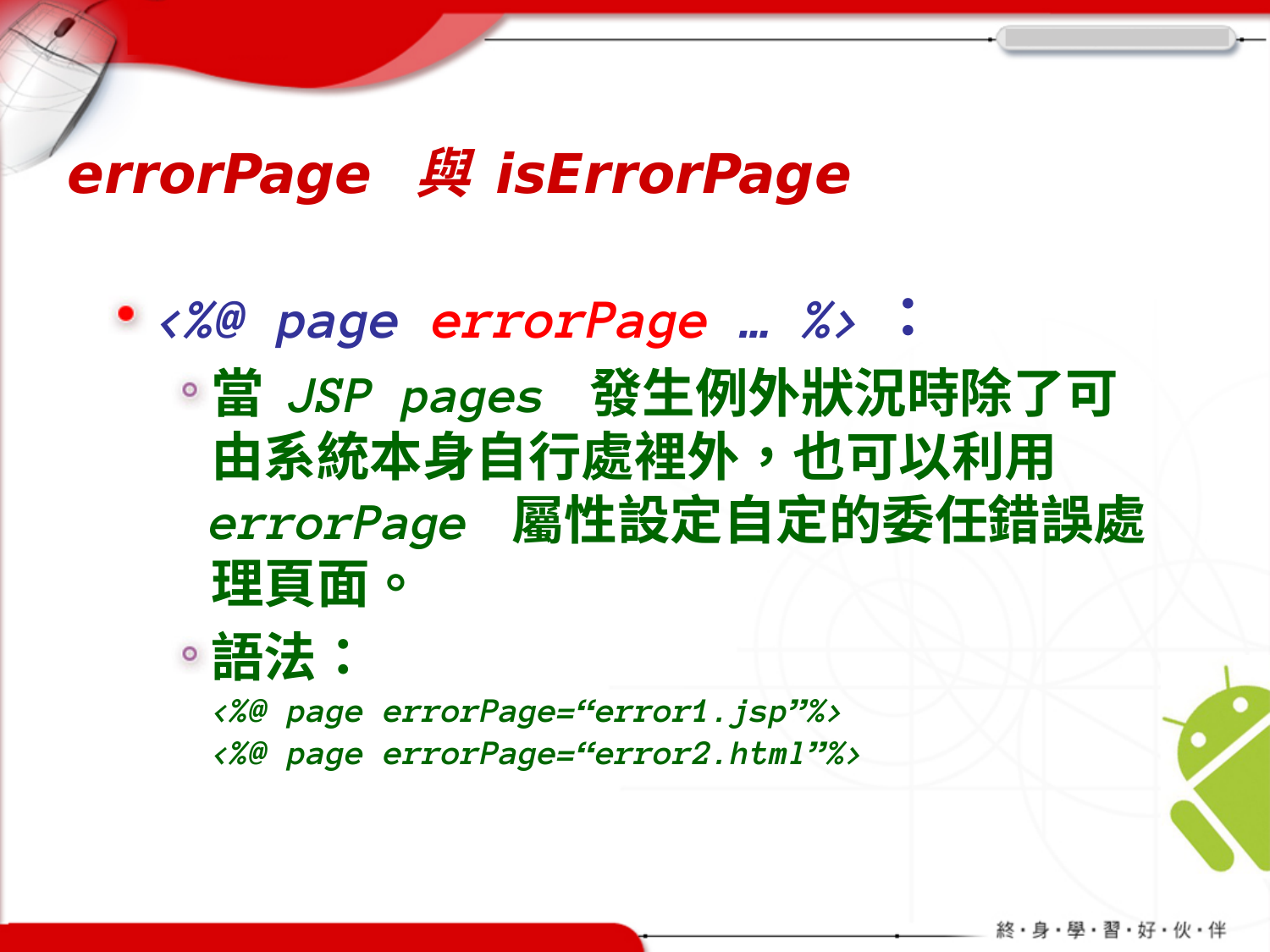

# errorPage 與 isErrorPage
<%@ page errorPage … %>：
當 JSP pages 發生例外狀況時除了可由系統本身自行處裡外，也可以利用 errorPage 屬性設定自定的委任錯誤處理頁面。
語法：
<%@ page errorPage=“error1.jsp”%>
<%@ page errorPage=“error2.html”%>